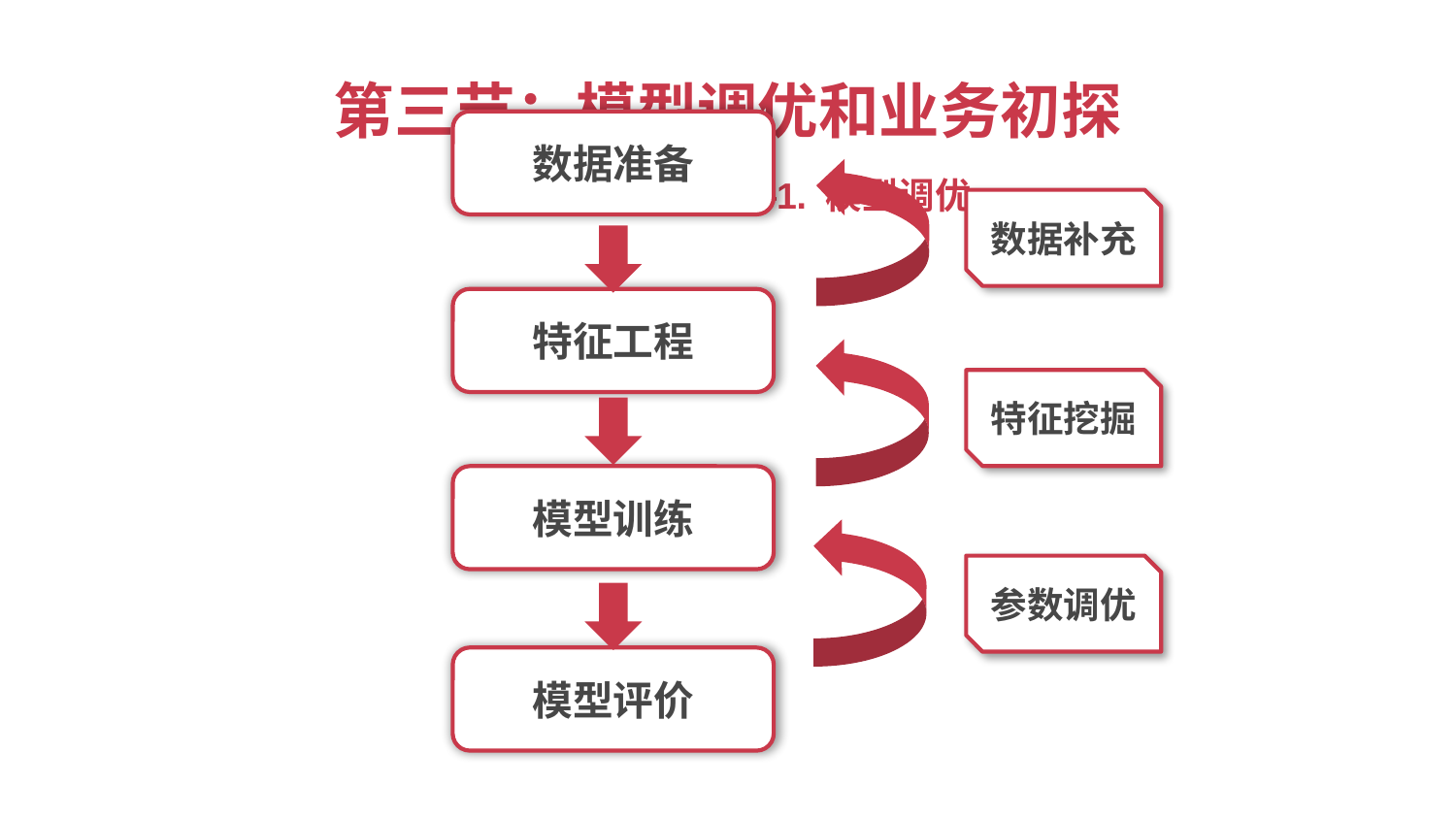

第三节：模型调优和业务初探
数据准备

——1. 模型调优
数据补充

特征工程

特征挖掘

模型训练

参数调优

模型评价